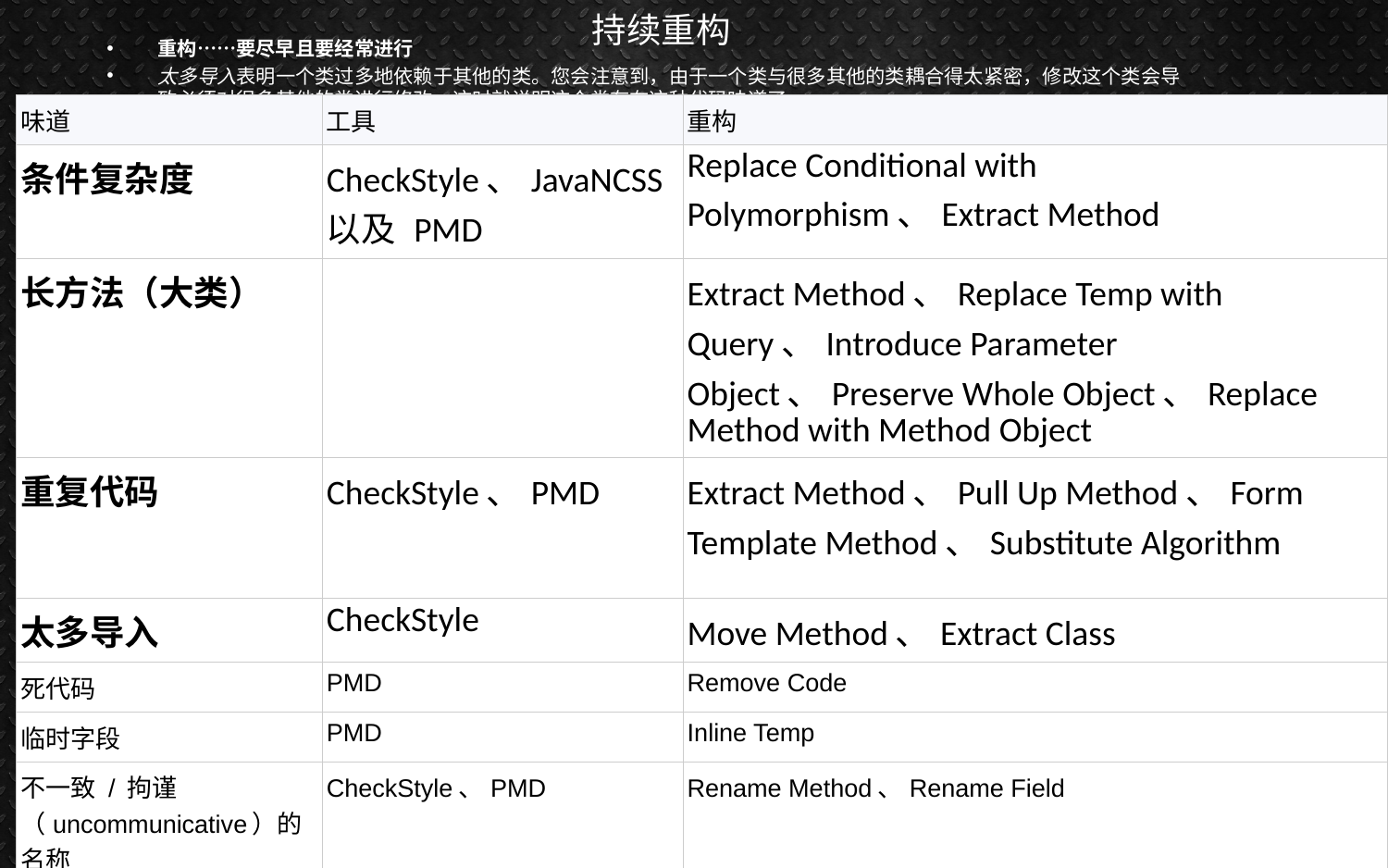

# 持续重构
重构……要尽早且要经常进行
太多导入表明一个类过多地依赖于其他的类。您会注意到，由于一个类与很多其他的类耦合得太紧密，修改这个类会导致必须对很多其他的类进行修改，这时就说明这个类存在这种代码味道了
| 味道 | 工具 | 重构 |
| --- | --- | --- |
| 条件复杂度 | CheckStyle、JavaNCSS 以及 PMD | Replace Conditional with Polymorphism、Extract Method |
| 长方法（大类） |  | Extract Method、Replace Temp with Query、Introduce Parameter Object、Preserve Whole Object、Replace Method with Method Object |
| 重复代码 | CheckStyle、PMD | Extract Method、Pull Up Method、Form Template Method、Substitute Algorithm |
| 太多导入 | CheckStyle | Move Method、Extract Class |
| 死代码 | PMD | Remove Code |
| 临时字段 | PMD | Inline Temp |
| 不一致 / 拘谨（uncommunicative）的名称 | CheckStyle、PMD | Rename Method、Rename Field |
| 长参数列表 | PMD | Replace Parameter with Method、Preserve Whole Object、Introduce Parameter Object |